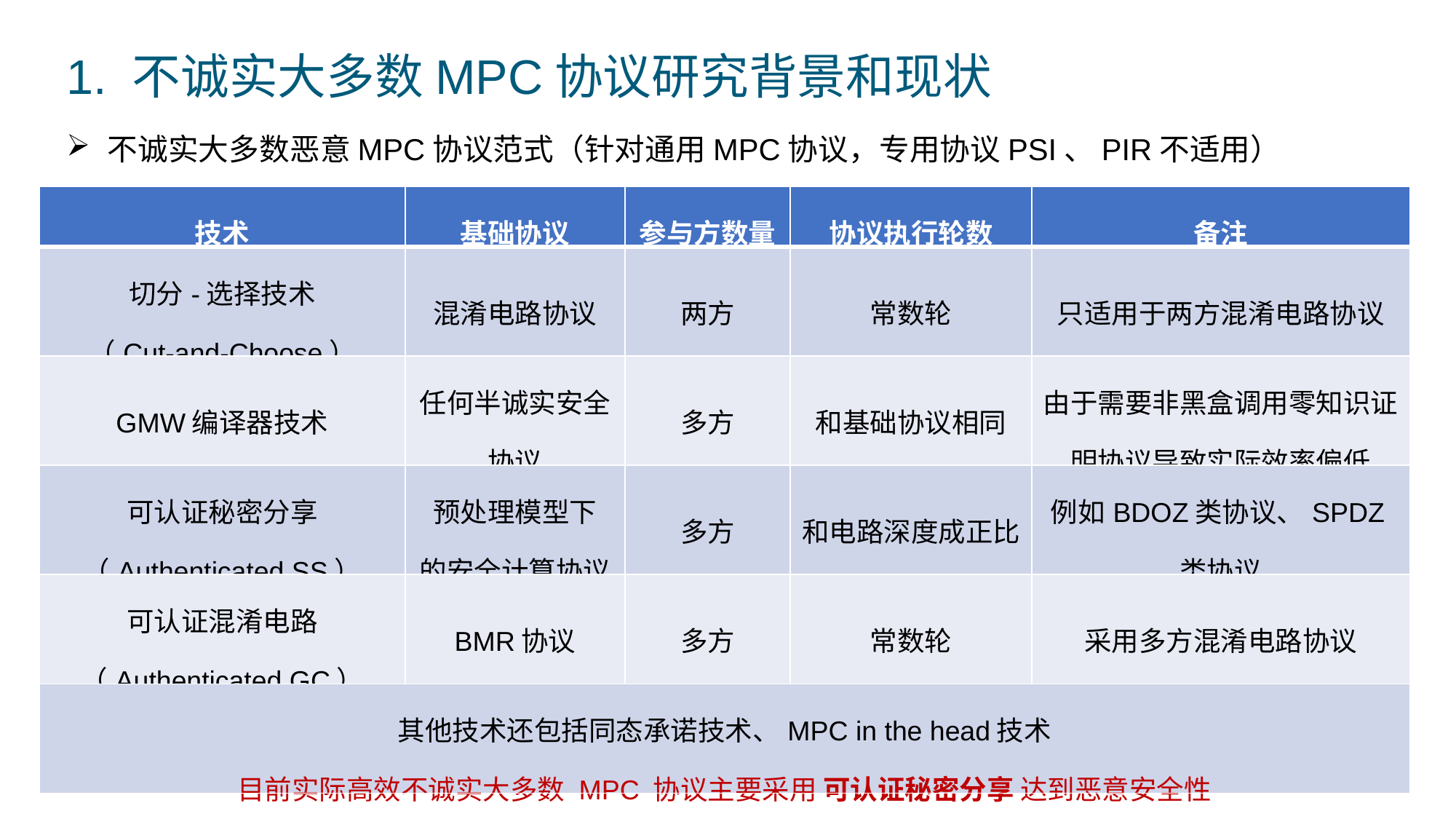

1. 不诚实大多数MPC协议研究背景和现状
不诚实大多数恶意MPC协议范式（针对通用MPC协议，专用协议PSI、PIR不适用）
| 技术 | 基础协议 | 参与方数量 | 协议执行轮数 | 备注 |
| --- | --- | --- | --- | --- |
| 切分-选择技术 （Cut-and-Choose） | 混淆电路协议 | 两方 | 常数轮 | 只适用于两方混淆电路协议 |
| GMW编译器技术 | 任何半诚实安全协议 | 多方 | 和基础协议相同 | 由于需要非黑盒调用零知识证明协议导致实际效率偏低 |
| 可认证秘密分享 （Authenticated SS） | 预处理模型下 的安全计算协议 | 多方 | 和电路深度成正比 | 例如BDOZ类协议、SPDZ类协议 |
| 可认证混淆电路 （Authenticated GC） | BMR协议 | 多方 | 常数轮 | 采用多方混淆电路协议 |
| 其他技术还包括同态承诺技术、MPC in the head技术 目前实际高效不诚实大多数 MPC 协议主要采用 可认证秘密分享 达到恶意安全性 |  |  |  |  |